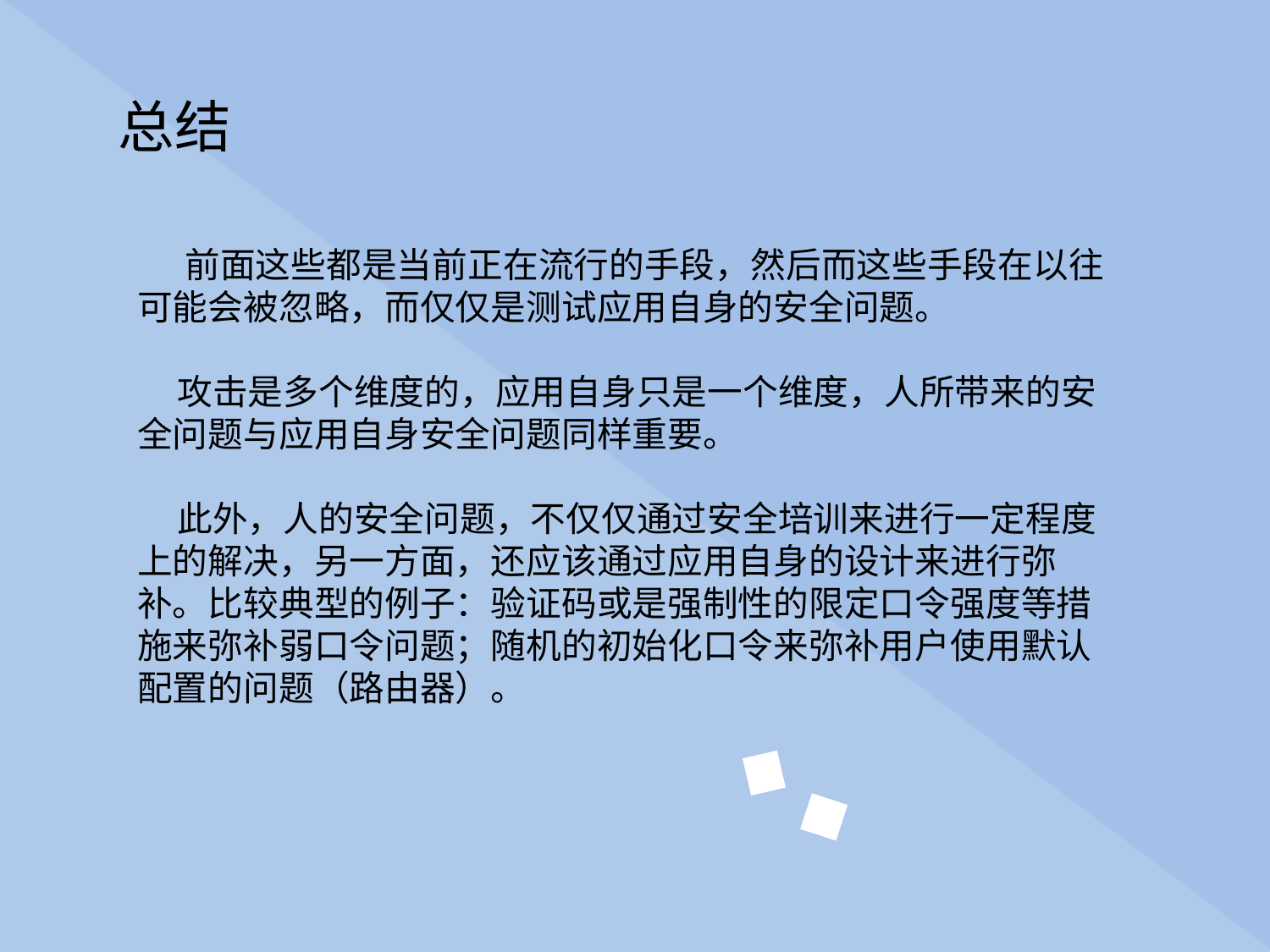

总结
     前面这些都是当前正在流行的手段，然后而这些手段在以往可能会被忽略，而仅仅是测试应用自身的安全问题。

    攻击是多个维度的，应用自身只是一个维度，人所带来的安全问题与应用自身安全问题同样重要。

    此外，人的安全问题，不仅仅通过安全培训来进行一定程度上的解决，另一方面，还应该通过应用自身的设计来进行弥补。比较典型的例子：验证码或是强制性的限定口令强度等措施来弥补弱口令问题；随机的初始化口令来弥补用户使用默认配置的问题（路由器）。